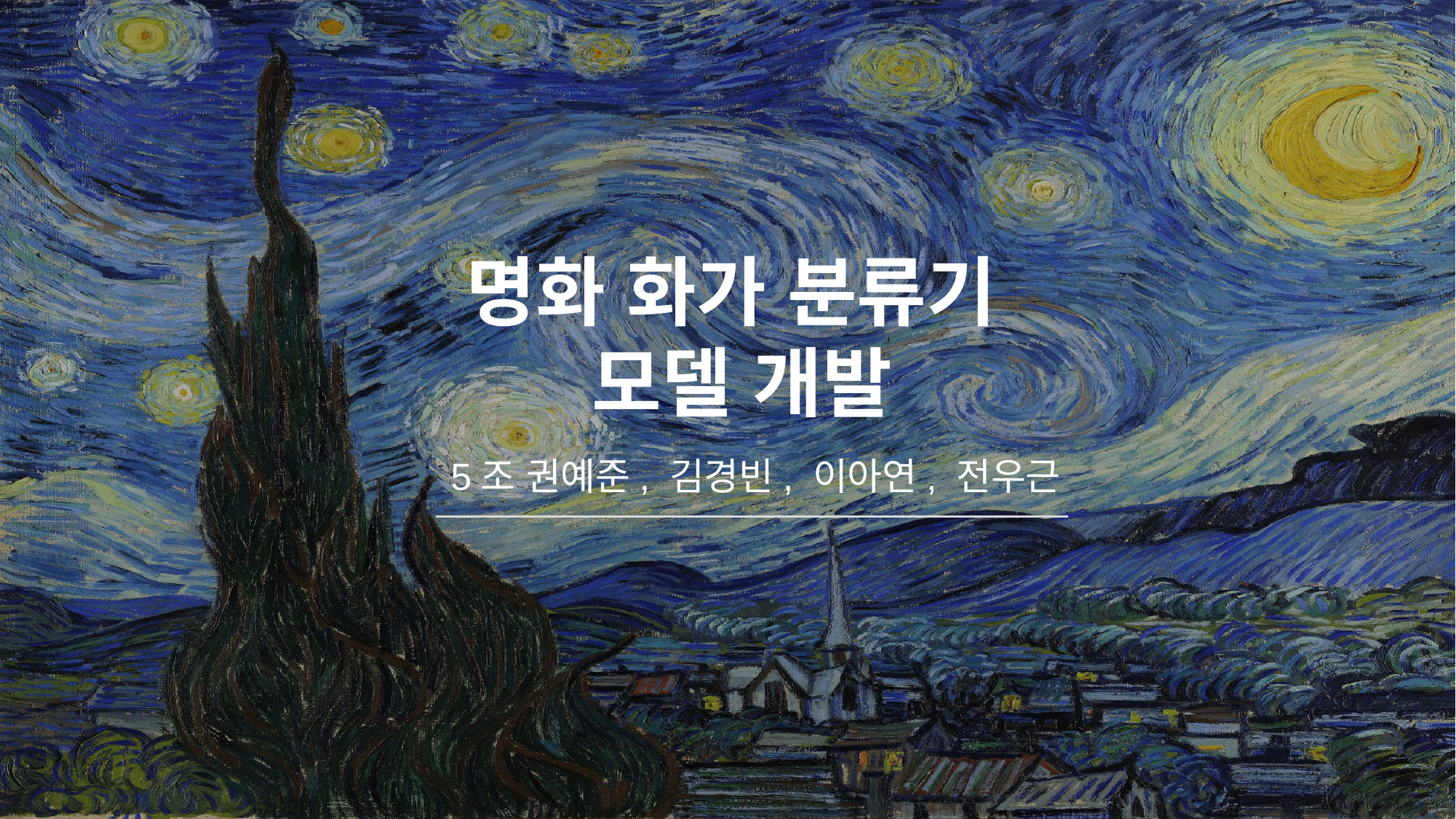

명화 화가 분류기
모델 개발
5조 권예준, 김경빈, 이아연, 전우근